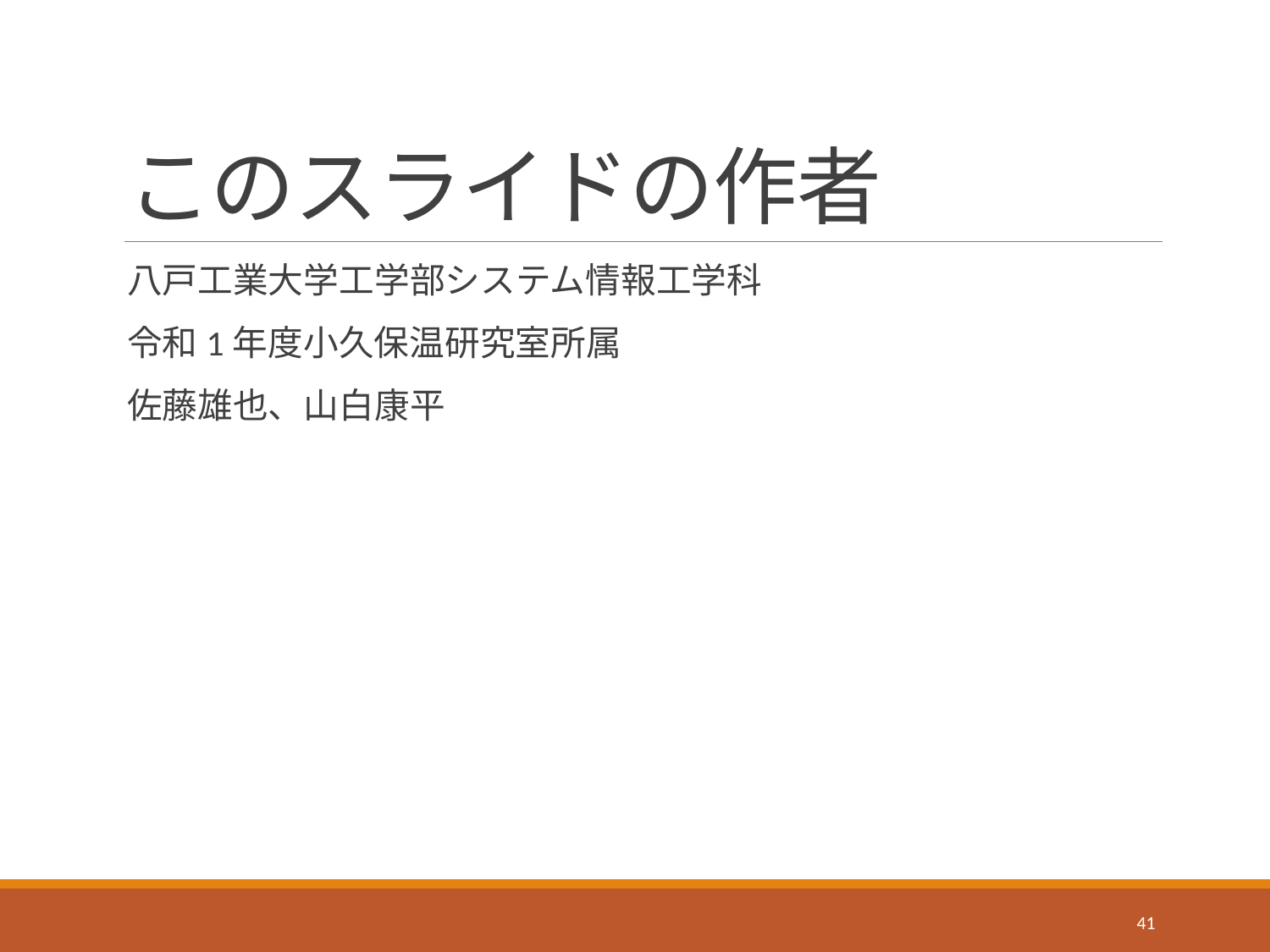

# このスライドの作者
八戸工業大学工学部システム情報工学科
令和1年度小久保温研究室所属
佐藤雄也、山白康平
41